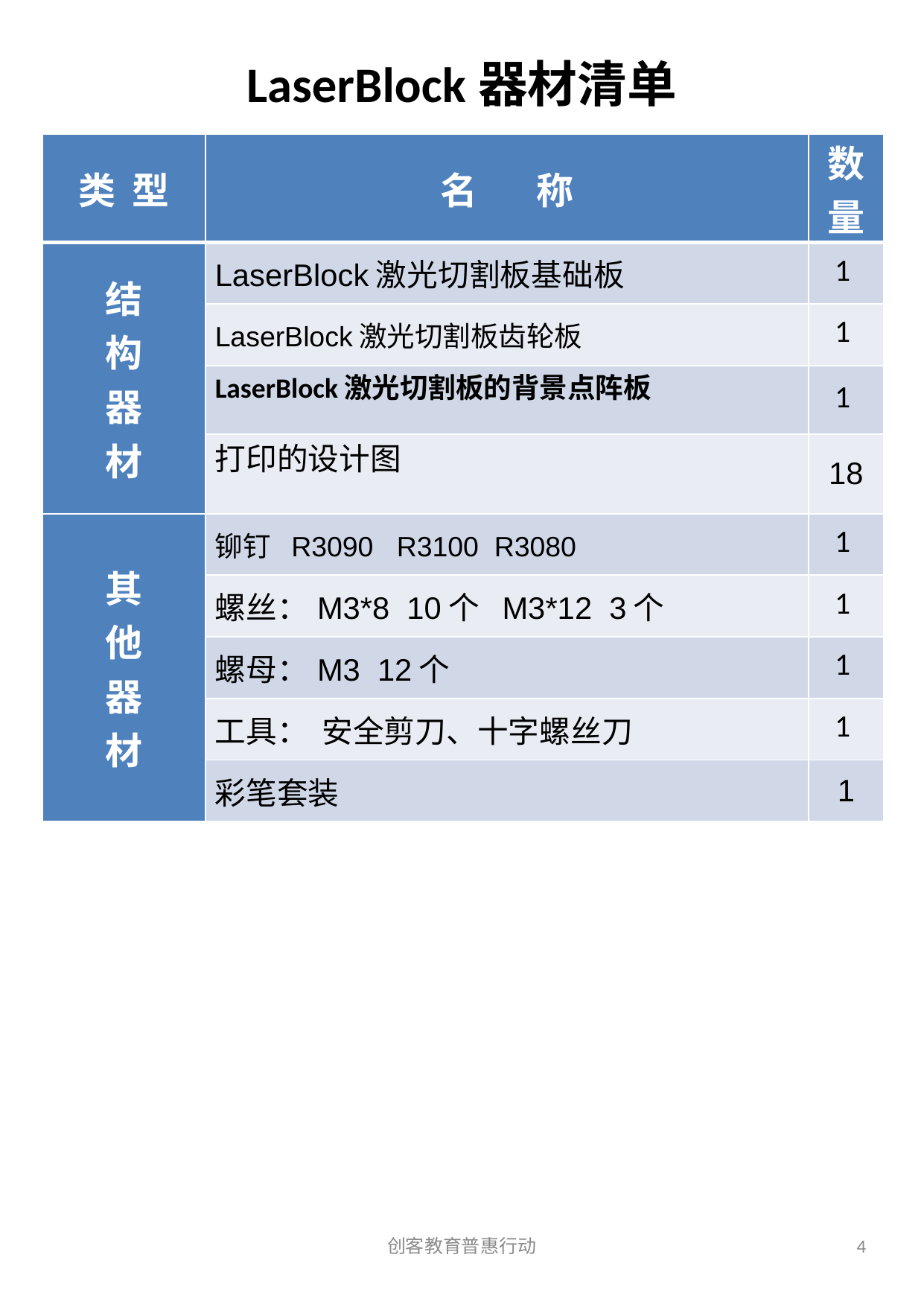

# LaserBlock器材清单
| 类 型 | 名 称 | 数量 |
| --- | --- | --- |
| 结 构 器 材 | LaserBlock激光切割板基础板 | 1 |
|  | LaserBlock激光切割板齿轮板 | 1 |
|  | LaserBlock激光切割板的背景点阵板 | 1 |
|  | 打印的设计图 | 18 |
| 其 他 器 材 | 铆钉 R3090 R3100 R3080 | 1 |
|  | 螺丝：M3\*8 10个 M3\*12 3个 | 1 |
|  | 螺母：M3 12个 | 1 |
|  | 工具： 安全剪刀、十字螺丝刀 | 1 |
|  | 彩笔套装 | 1 |
创客教育普惠行动
4